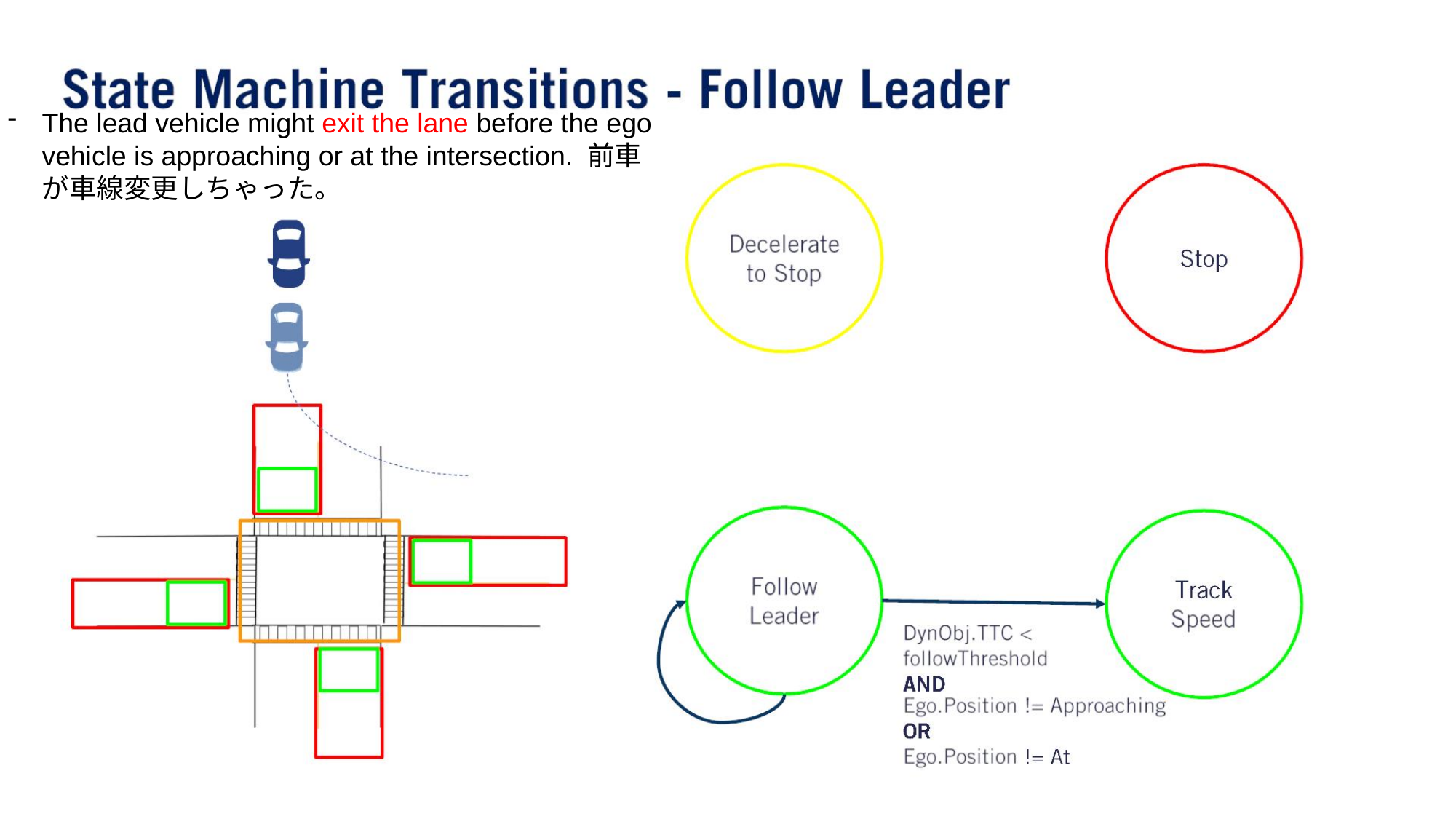

The lead vehicle might exit the lane before the ego vehicle is approaching or at the intersection. 前⾞が⾞線変更しちゃった。